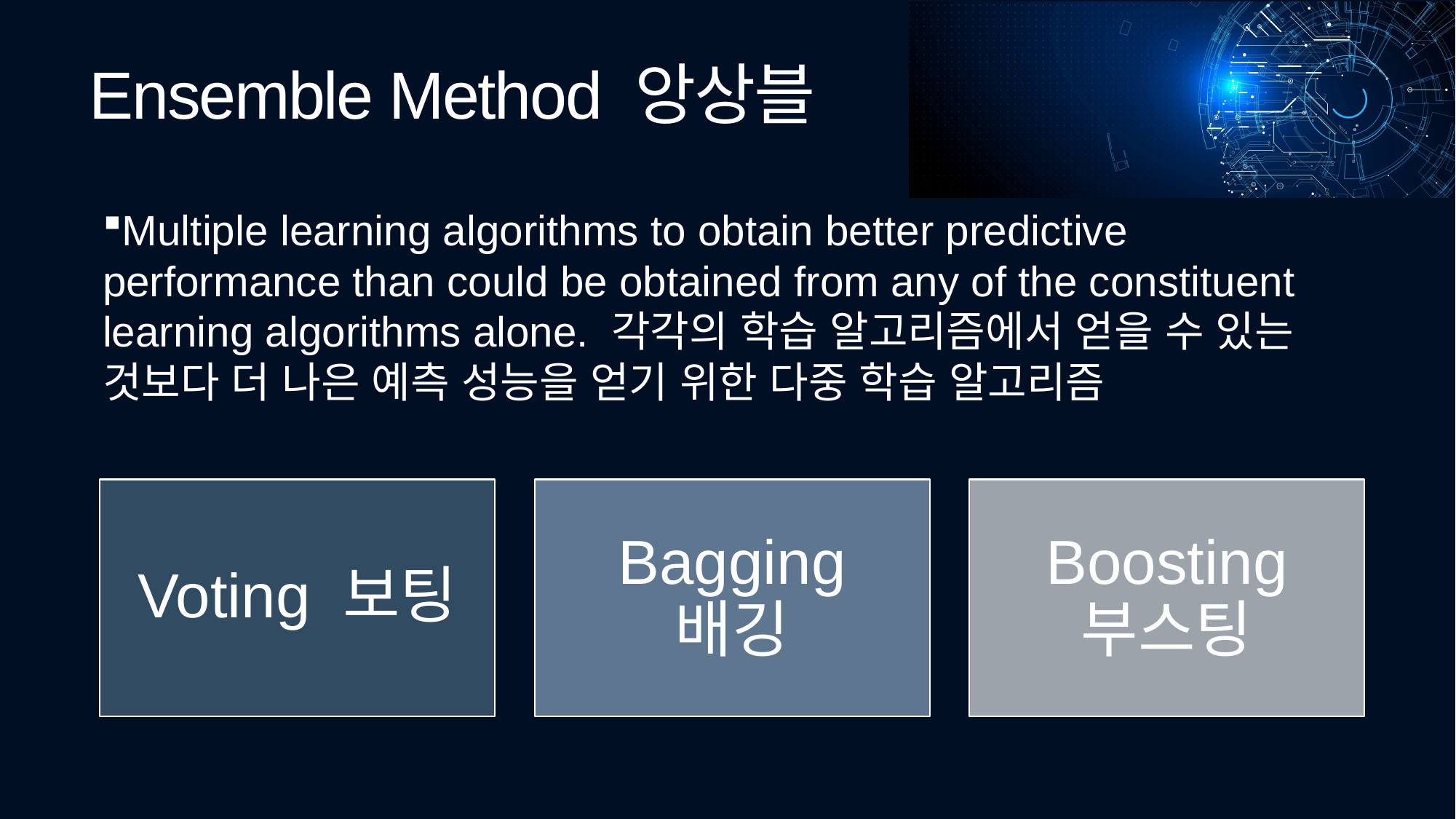

# Ensemble Method 앙상블
Multiple learning algorithms to obtain better predictive performance than could be obtained from any of the constituent learning algorithms alone. 각각의 학습 알고리즘에서 얻을 수 있는 것보다 더 나은 예측 성능을 얻기 위한 다중 학습 알고리즘
Voting 보팅
Bagging 배깅
Boosting 부스팅